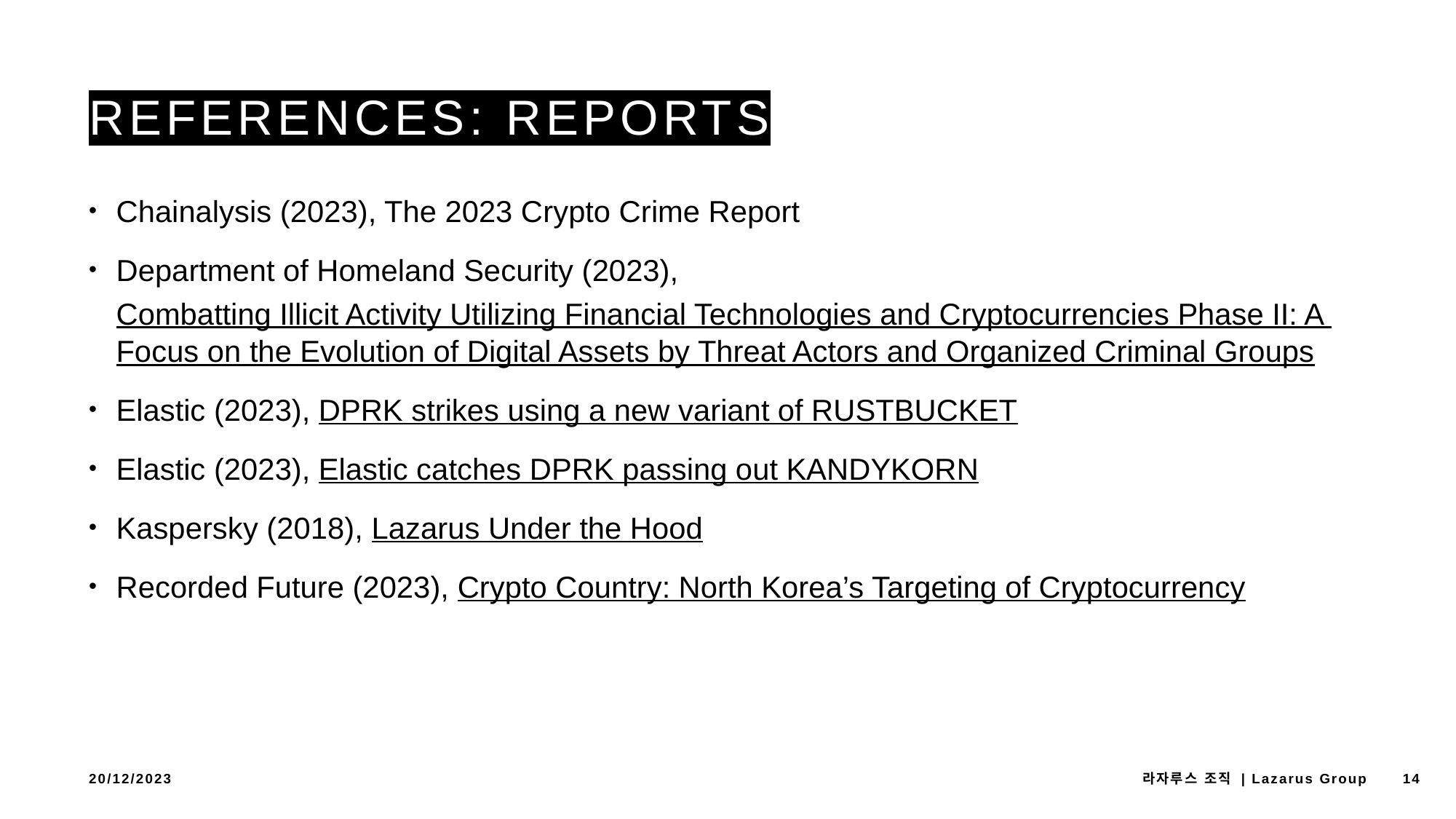

# References: Reports
Chainalysis (2023), The 2023 Crypto Crime Report
Department of Homeland Security (2023), Combatting Illicit Activity Utilizing Financial Technologies and Cryptocurrencies Phase II: A Focus on the Evolution of Digital Assets by Threat Actors and Organized Criminal Groups
Elastic (2023), DPRK strikes using a new variant of RUSTBUCKET
Elastic (2023), Elastic catches DPRK passing out KANDYKORN
Kaspersky (2018), Lazarus Under the Hood
Recorded Future (2023), Crypto Country: North Korea’s Targeting of Cryptocurrency
20/12/2023
라자루스 조직 | Lazarus Group
14